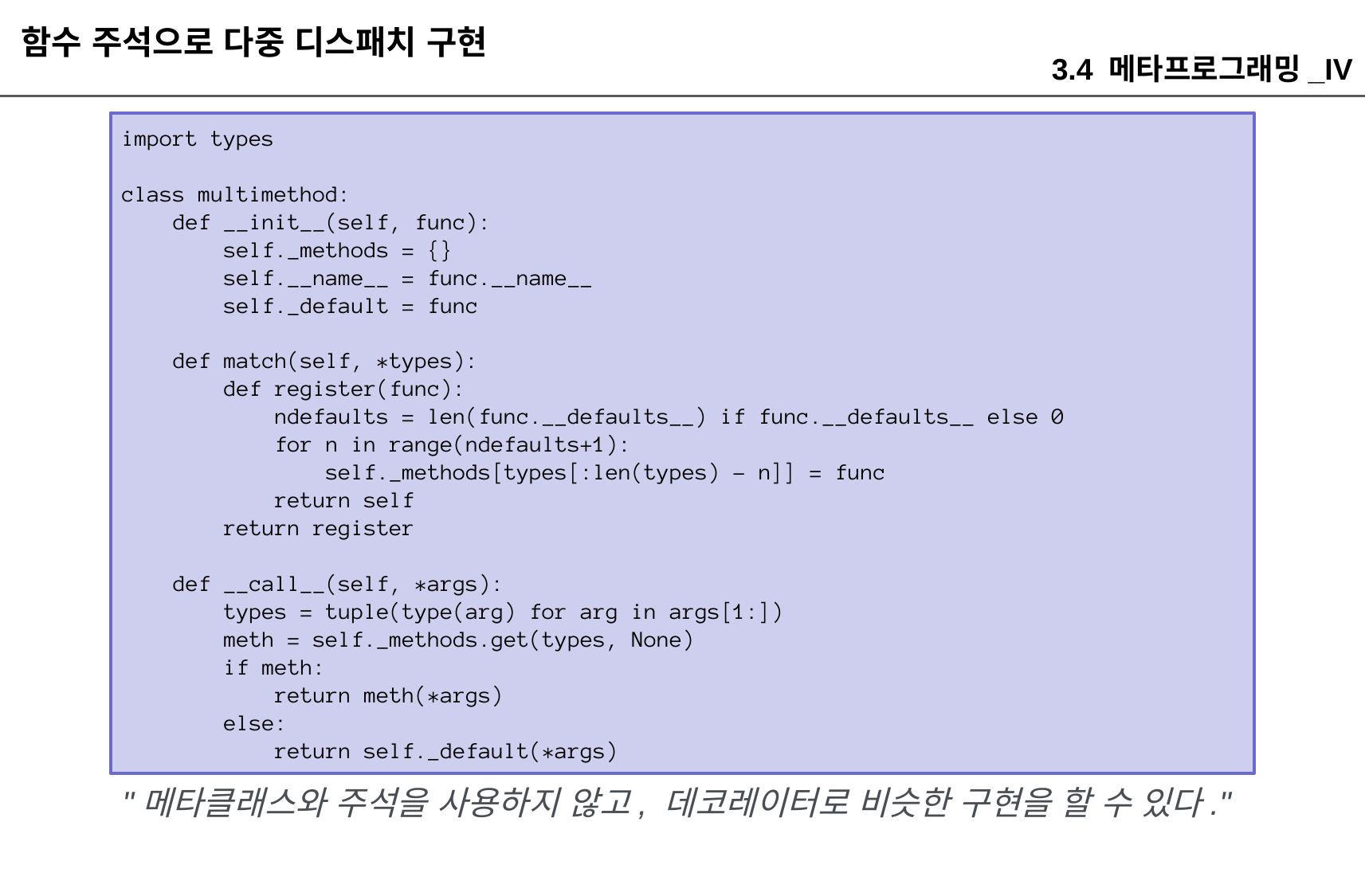

함수 주석으로 다중 디스패치 구현
3.4 메타프로그래밍_IV
import types

class multimethod:
    def __init__(self, func):
        self._methods = {}
        self.__name__ = func.__name__
        self._default = func

    def match(self, *types):
        def register(func):
            ndefaults = len(func.__defaults__) if func.__defaults__ else 0
            for n in range(ndefaults+1):
                self._methods[types[:len(types) - n]] = func
            return self
        return register

    def __call__(self, *args):
        types = tuple(type(arg) for arg in args[1:])
        meth = self._methods.get(types, None)
        if meth:
            return meth(*args)
        else:
            return self._default(*args)
"메타클래스와 주석을 사용하지 않고, 데코레이터로 비슷한 구현을 할 수 있다."